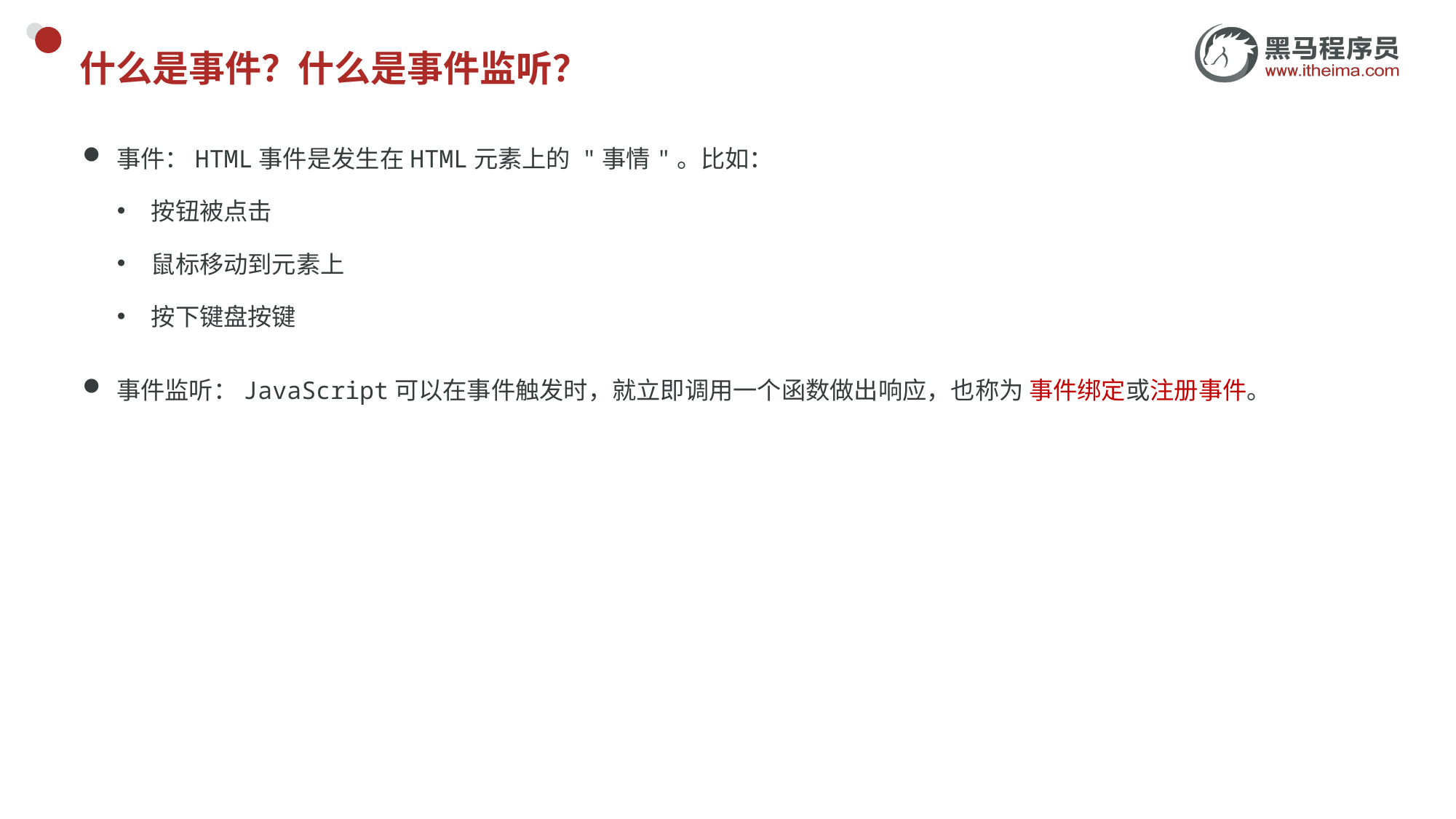

# 什么是事件？什么是事件监听？
事件：HTML事件是发生在HTML元素上的 "事情"。比如：
按钮被点击
鼠标移动到元素上
按下键盘按键
事件监听：JavaScript可以在事件触发时，就立即调用一个函数做出响应，也称为 事件绑定或注册事件。